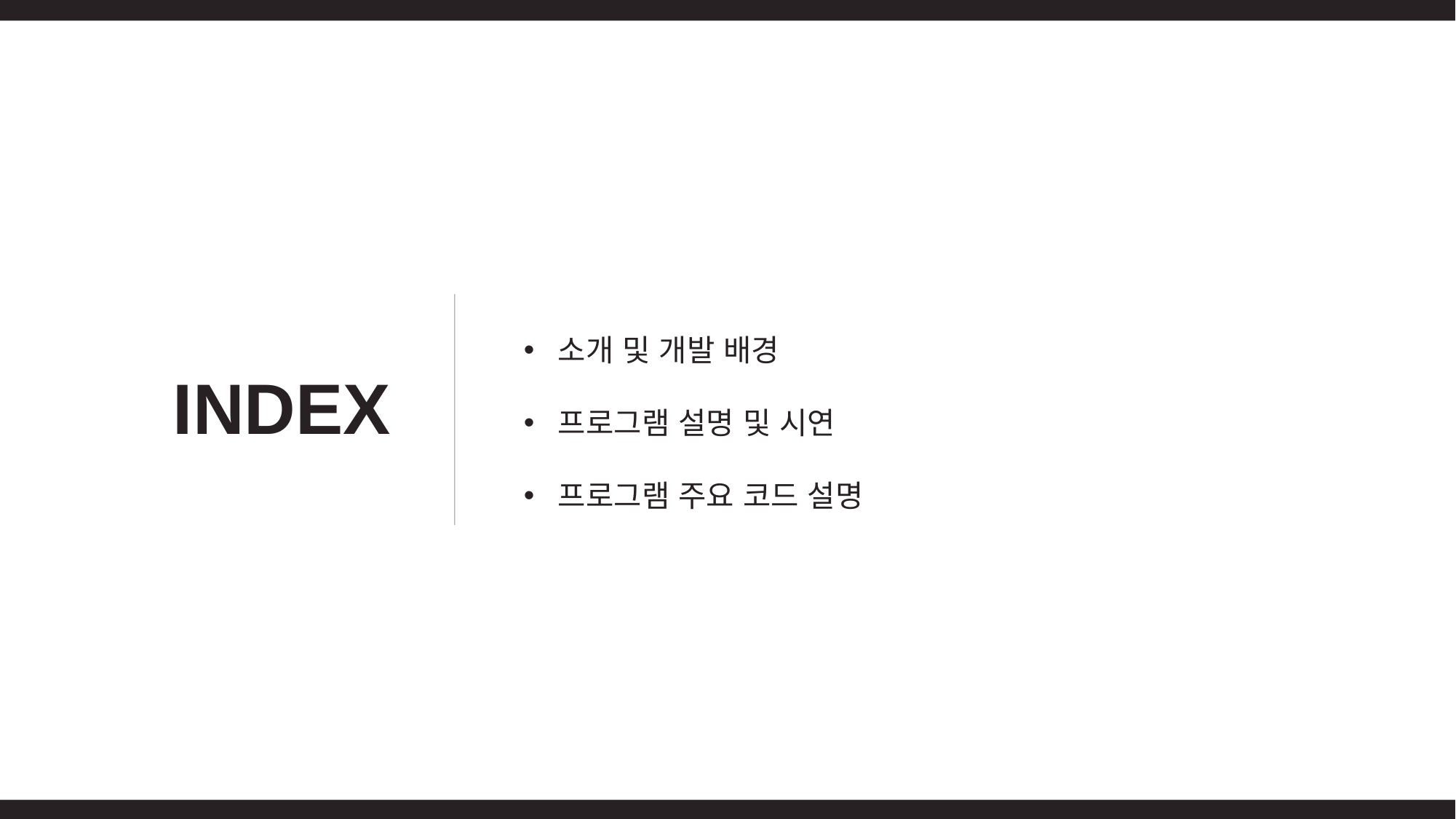

소개 및 개발 배경
프로그램 설명 및 시연
프로그램 주요 코드 설명
INDEX